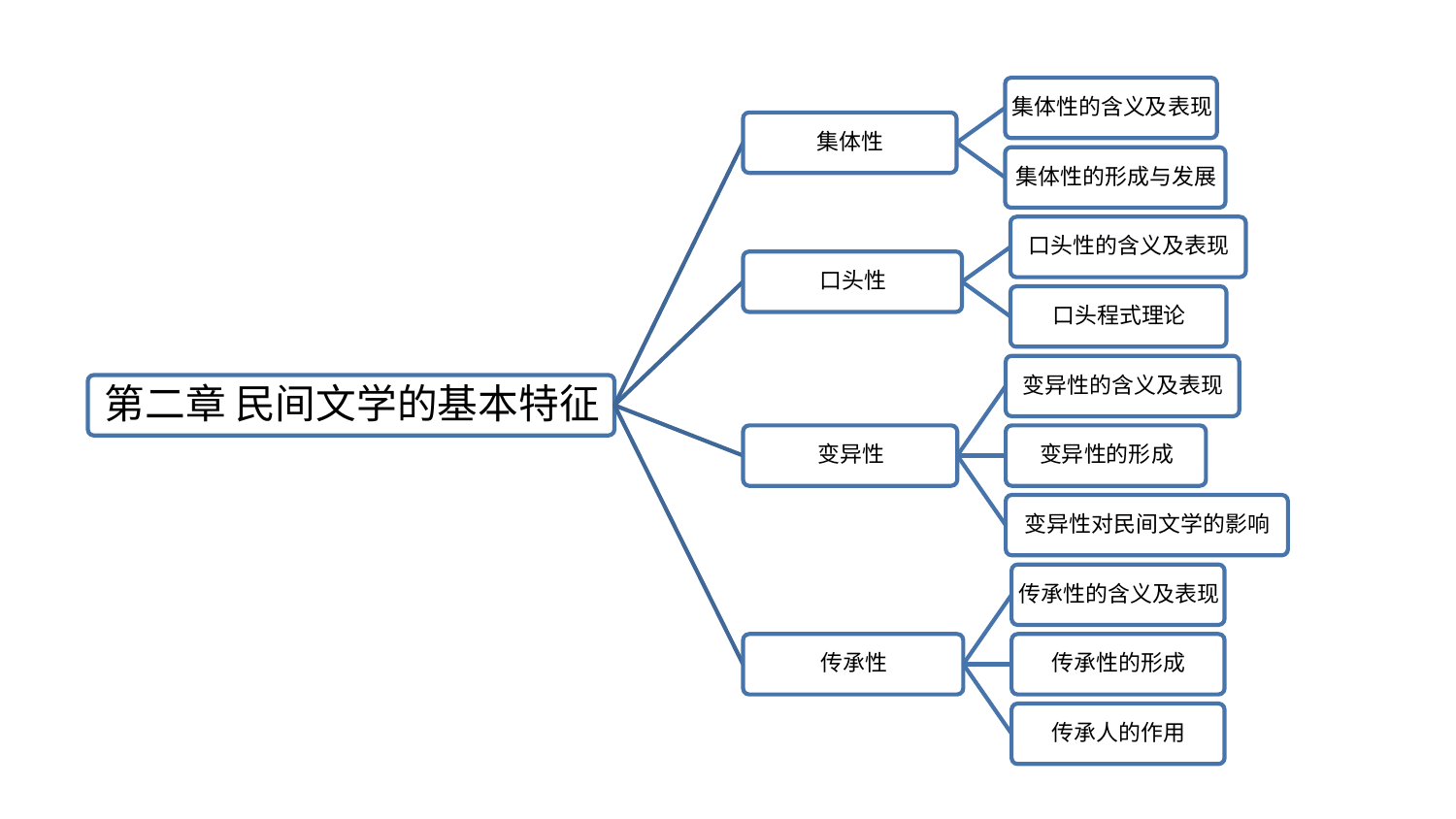

第二章 民间文学的基本特征

集体性

集体性的含义及表现

集体性的形成与发展

口头性

口头性的含义及表现

口头程式理论

变异性

变异性的含义及表现

变异性的形成

变异性对民间文学的影响

传承性

传承性的含义及表现

传承性的形成

传承人的作用